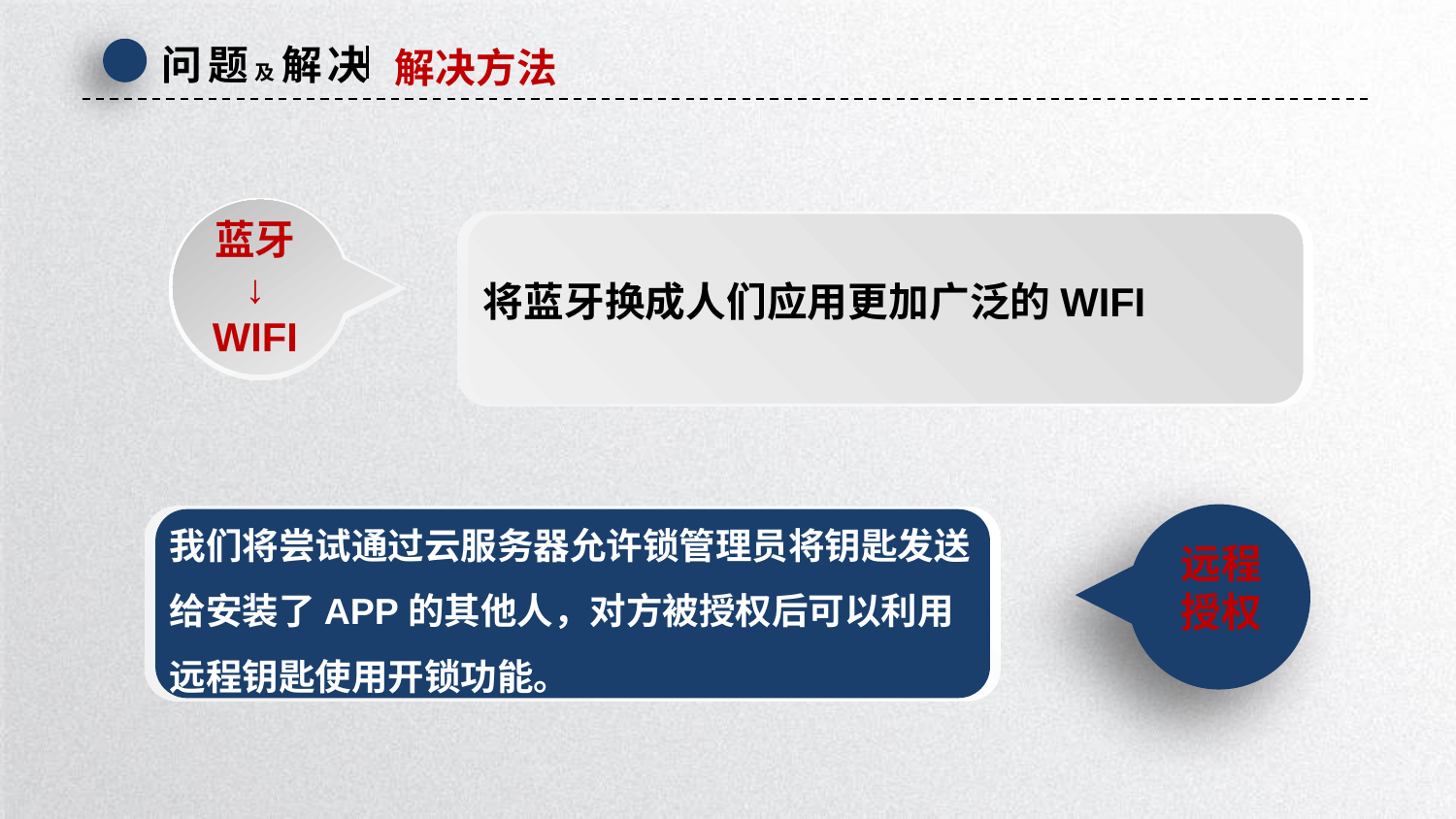

问题及解决
解决方法

蓝牙
↓
WIFI

将蓝牙换成人们应用更加广泛的WIFI

我们将尝试通过云服务器允许锁管理员将钥匙发送给安装了APP的其他人，对方被授权后可以利用远程钥匙使用开锁功能。

远程授权